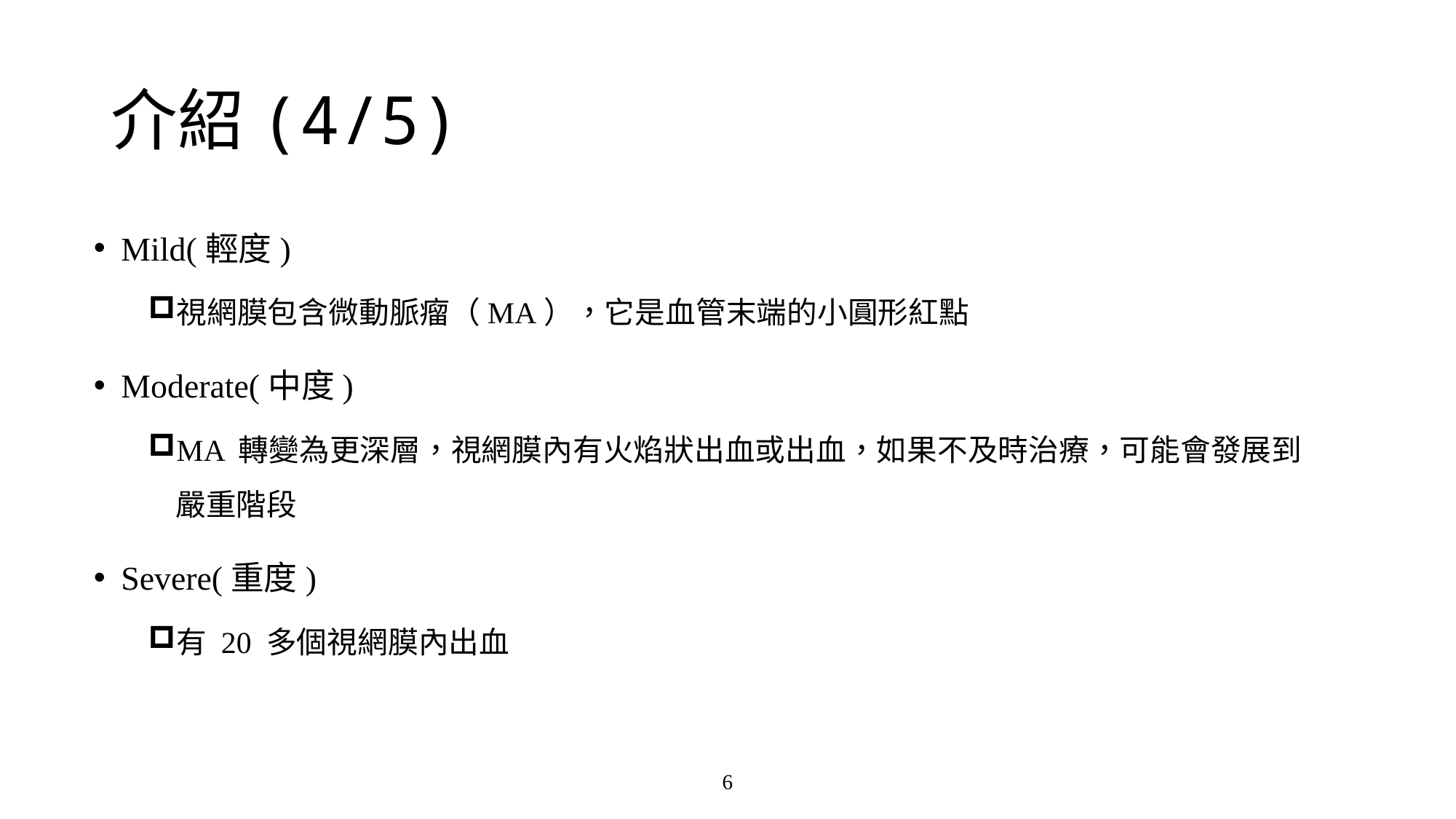

# 介紹(4/5)
Mild(輕度)
視網膜包含微動脈瘤（MA），它是血管末端的小圓形紅點
Moderate(中度)
MA 轉變為更深層，視網膜內有火焰狀出血或出血，如果不及時治療，可能會發展到嚴重階段
Severe(重度)
有 20 多個視網膜內出血
6